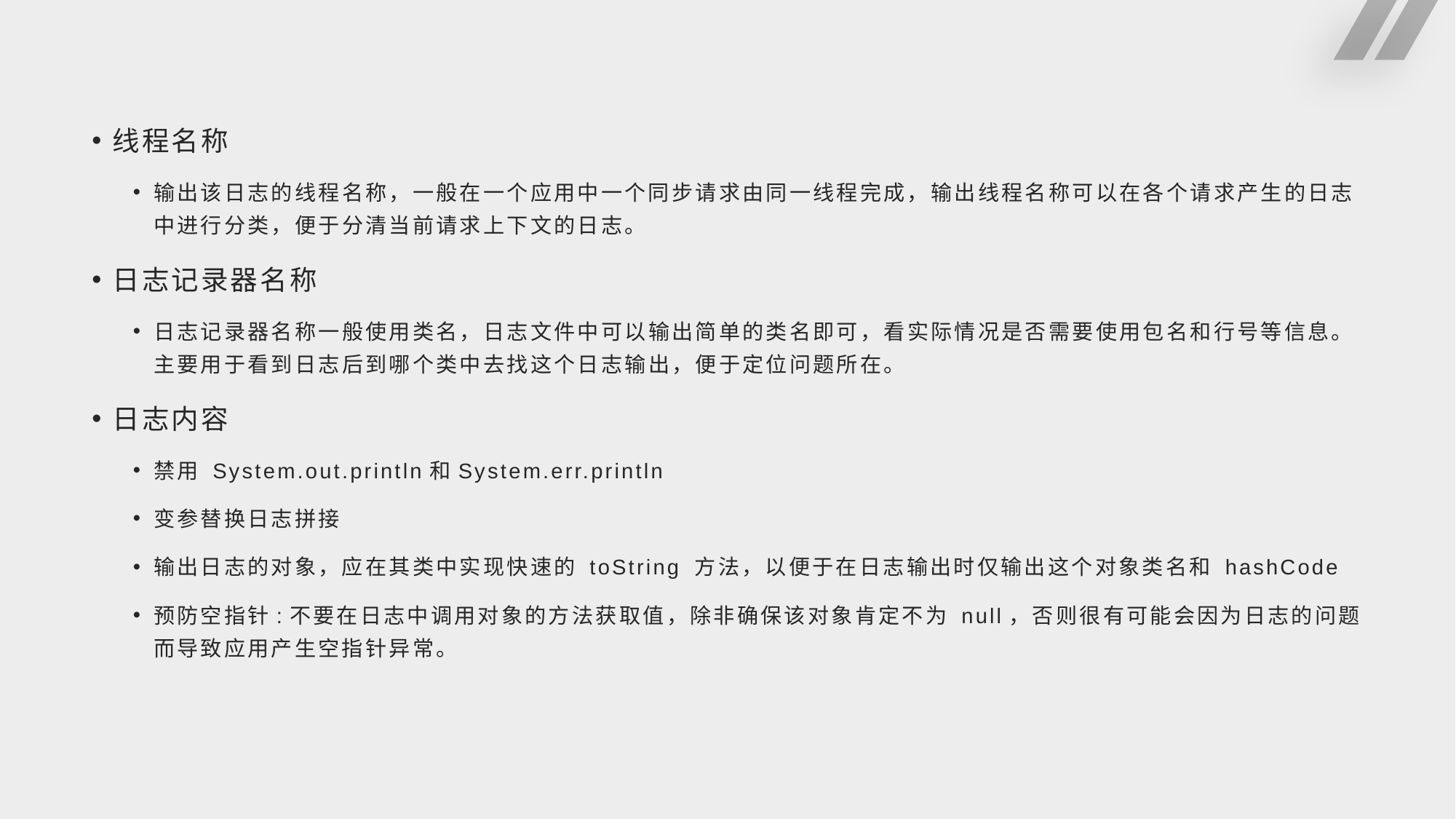

#
线程名称
输出该日志的线程名称，一般在一个应用中一个同步请求由同一线程完成，输出线程名称可以在各个请求产生的日志中进行分类，便于分清当前请求上下文的日志。
日志记录器名称
日志记录器名称一般使用类名，日志文件中可以输出简单的类名即可，看实际情况是否需要使用包名和行号等信息。主要用于看到日志后到哪个类中去找这个日志输出，便于定位问题所在。
日志内容
禁用 System.out.println和System.err.println
变参替换日志拼接
输出日志的对象，应在其类中实现快速的 toString 方法，以便于在日志输出时仅输出这个对象类名和 hashCode
预防空指针:不要在日志中调用对象的方法获取值，除非确保该对象肯定不为 null，否则很有可能会因为日志的问题而导致应用产生空指针异常。